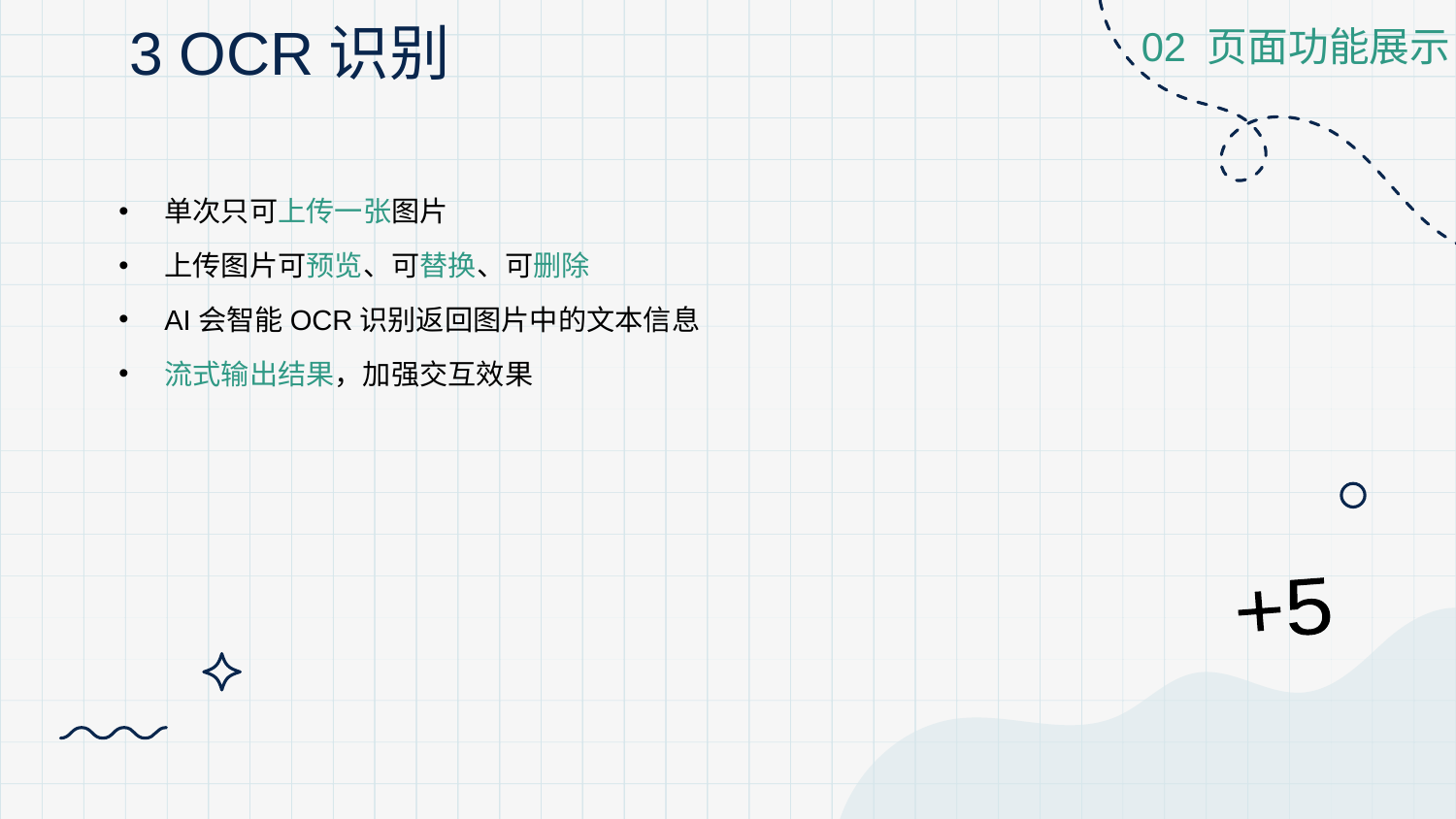

# 3 OCR识别

02 页面功能展示
单次只可上传一张图片
上传图片可预览、可替换、可删除
AI会智能OCR识别返回图片中的文本信息
流式输出结果，加强交互效果

+5